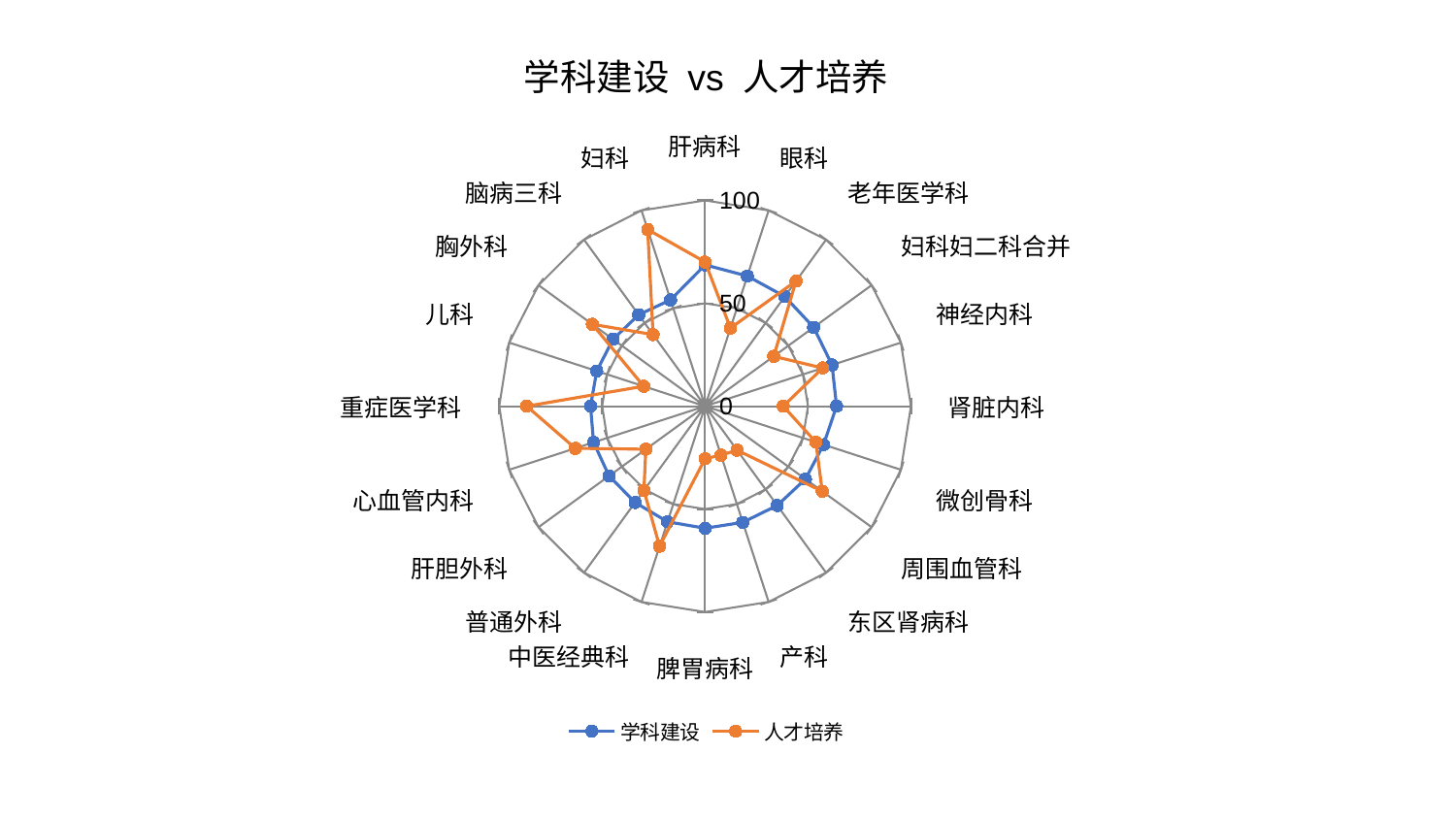

### Chart: 学科建设 vs 人才培养

| Category | 学科建设 | 人才培养 |
|---|---|---|
| 肝病科 | 68.67683391648326 | 70.06699781852063 |
| 眼科 | 66.49835233665182 | 39.91773571448531 |
| 老年医学科 | 65.86682642225396 | 75.14909680281933 |
| 妇科妇二科合并 | 65.17868956440775 | 41.22739963305779 |
| 神经内科 | 64.85231487515505 | 60.08921832390305 |
| 肾脏内科 | 63.874222721086426 | 37.98312957646278 |
| 微创骨科 | 60.52541932824534 | 56.59984796633608 |
| 周围血管科 | 60.28182430112331 | 70.35868287339586 |
| 东区肾病科 | 59.63331782829346 | 26.442873316183682 |
| 产科 | 59.34771141226568 | 25.00707089681001 |
| 脾胃病科 | 59.326118350749745 | 25.504991260473542 |
| 中医经典科 | 59.067786600877305 | 71.53540608331781 |
| 普通外科 | 57.83411429421969 | 50.56296159381497 |
| 肝胆外科 | 57.658249496107125 | 35.5752021284307 |
| 心血管内科 | 56.94864213797216 | 66.2998003089109 |
| 重症医学科 | 55.63231541110308 | 86.63146164835673 |
| 儿科 | 55.34514254102638 | 31.349821293705883 |
| 胸外科 | 55.28394188593106 | 67.70679455893806 |
| 脑病三科 | 54.91108467128158 | 42.99853583435566 |
| 妇科 | 54.30393865728363 | 90.25426185532602 |
21